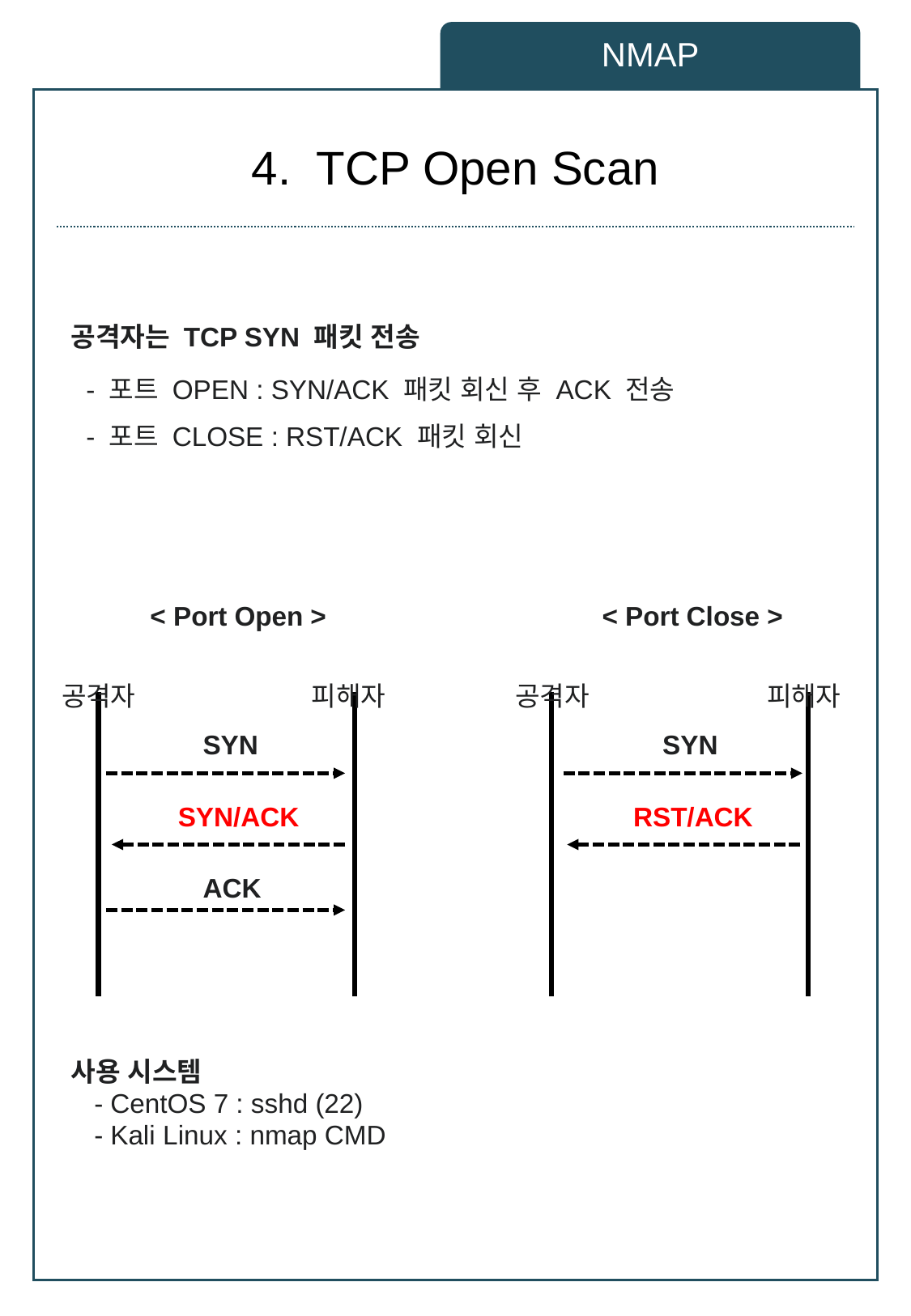

NMAP

# 4.  TCP Open Scan
공격자는 TCP SYN 패킷 전송
 - 포트 OPEN : SYN/ACK 패킷 회신 후 ACK 전송
 - 포트 CLOSE : RST/ACK 패킷 회신
< Port Open >
< Port Close >
 공격자
 피해자
 공격자
 피해자
SYN
SYN
SYN/ACK
RST/ACK
ACK
사용 시스템
- CentOS 7 : sshd (22)
- Kali Linux : nmap CMD